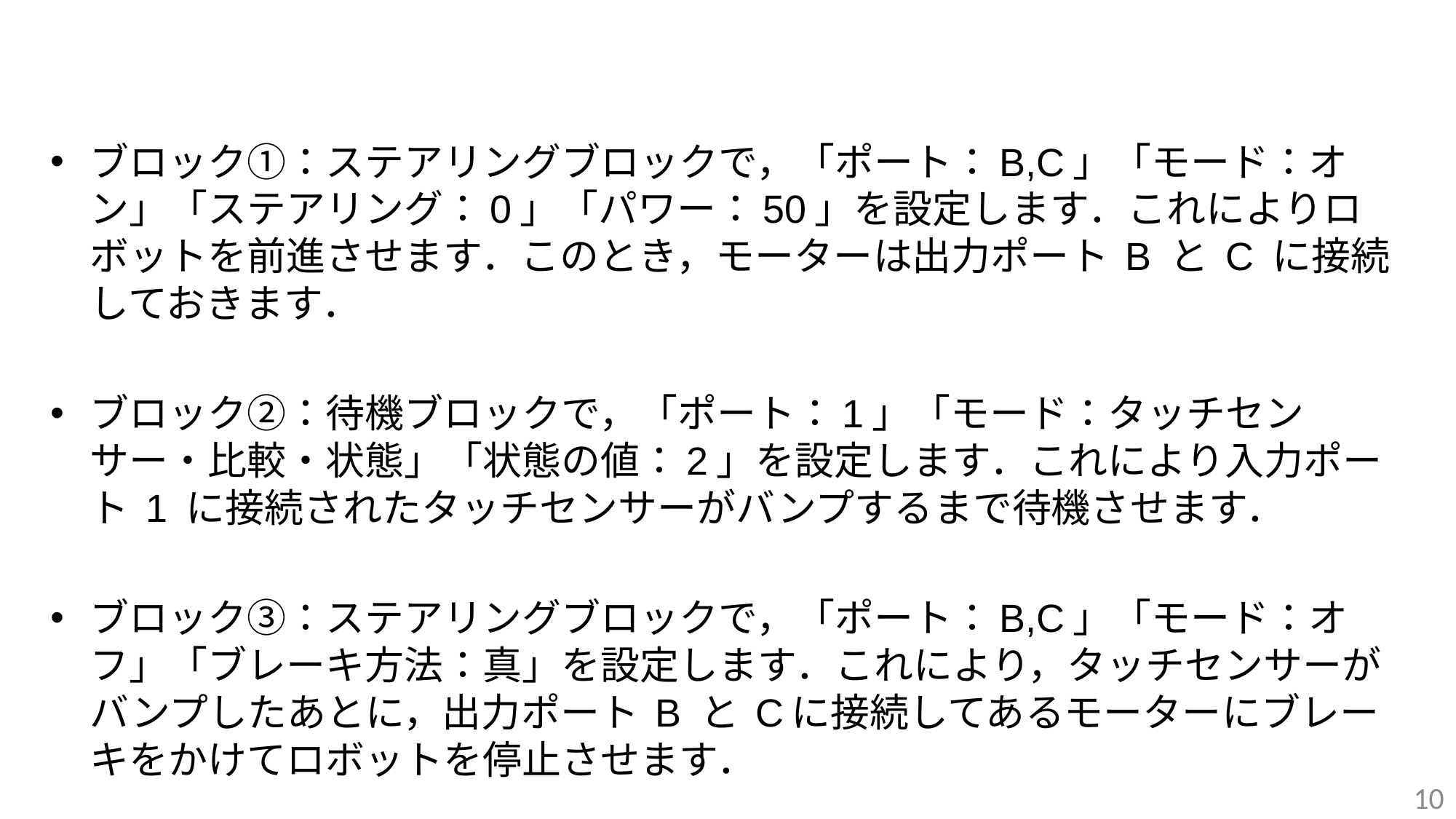

#
ブロック①：ステアリングブロックで，「ポート：B,C」「モード：オン」「ステアリング：0」「パワー：50」を設定します．これによりロボットを前進させます．このとき，モーターは出力ポート B と C に接続しておきます．

ブロック②：待機ブロックで，「ポート：1」「モード：タッチセンサー・比較・状態」「状態の値：2」を設定します．これにより入力ポート 1 に接続されたタッチセンサーがバンプするまで待機させます．

ブロック③：ステアリングブロックで，「ポート：B,C」「モード：オフ」「ブレーキ方法：真」を設定します．これにより，タッチセンサーがバンプしたあとに，出力ポート B と Cに接続してあるモーターにブレーキをかけてロボットを停止させます．
10